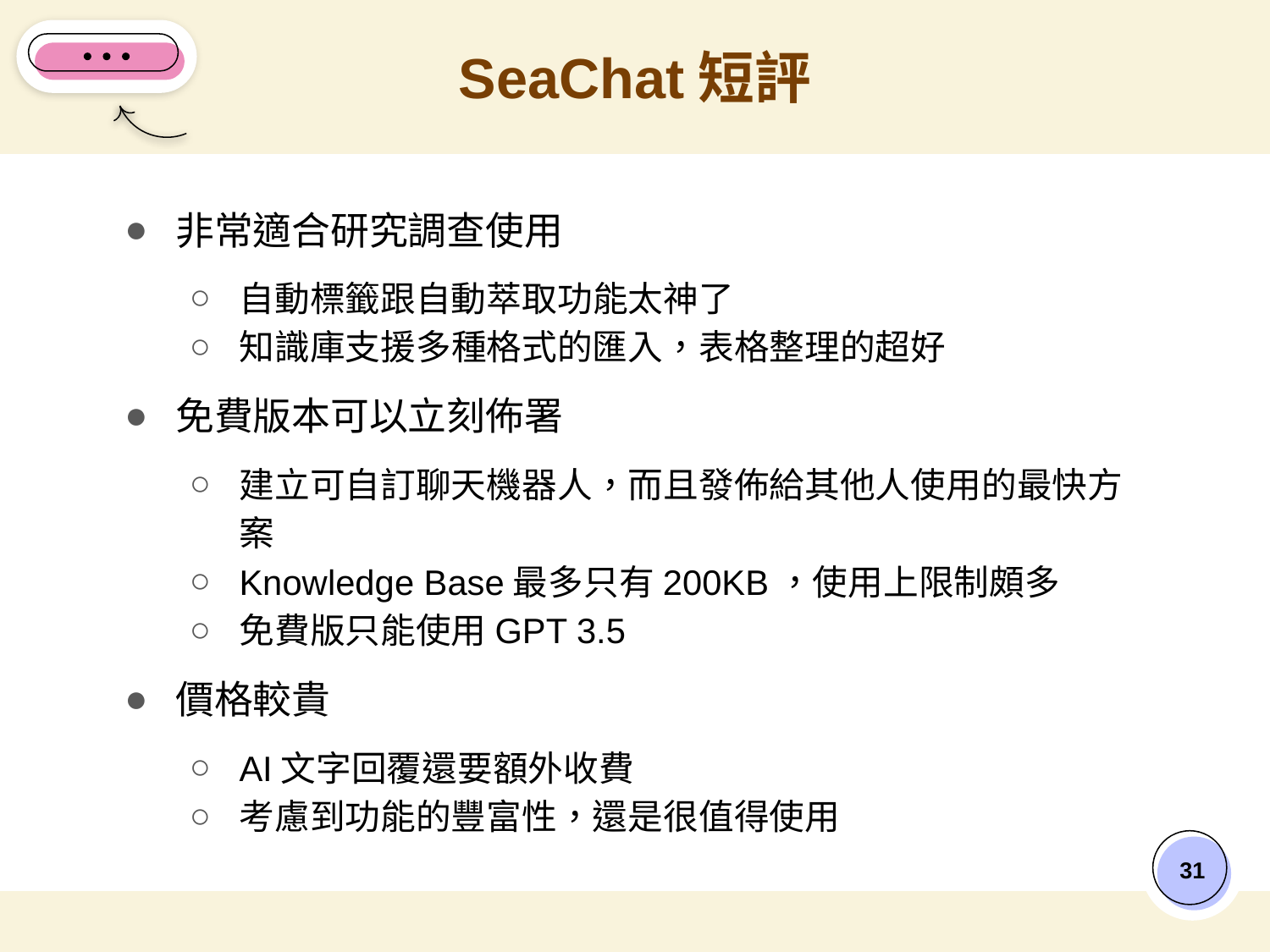

# SeaChat短評
非常適合研究調查使用
自動標籤跟自動萃取功能太神了
知識庫支援多種格式的匯入，表格整理的超好
免費版本可以立刻佈署
建立可自訂聊天機器人，而且發佈給其他人使用的最快方案
Knowledge Base最多只有200KB，使用上限制頗多
免費版只能使用GPT 3.5
價格較貴
AI文字回覆還要額外收費
考慮到功能的豐富性，還是很值得使用
31